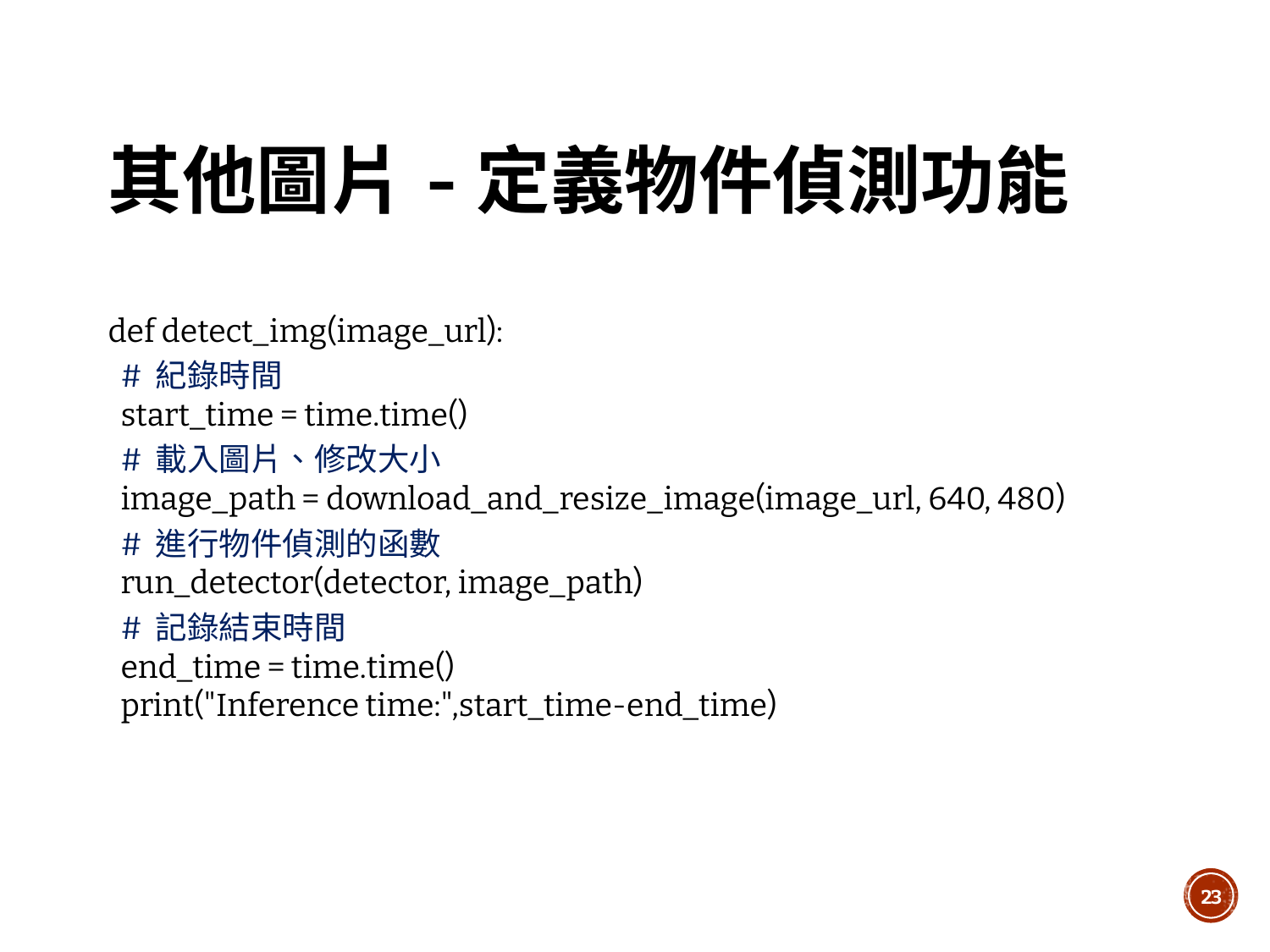

# 其他圖片-定義物件偵測功能
| def detect\_img(image\_url): # 紀錄時間   start\_time = time.time() # 載入圖片、修改大小   image\_path = download\_and\_resize\_image(image\_url, 640, 480) # 進行物件偵測的函數   run\_detector(detector, image\_path) # 記錄結束時間   end\_time = time.time()   print("Inference time:",start\_time-end\_time) |
| --- |
23